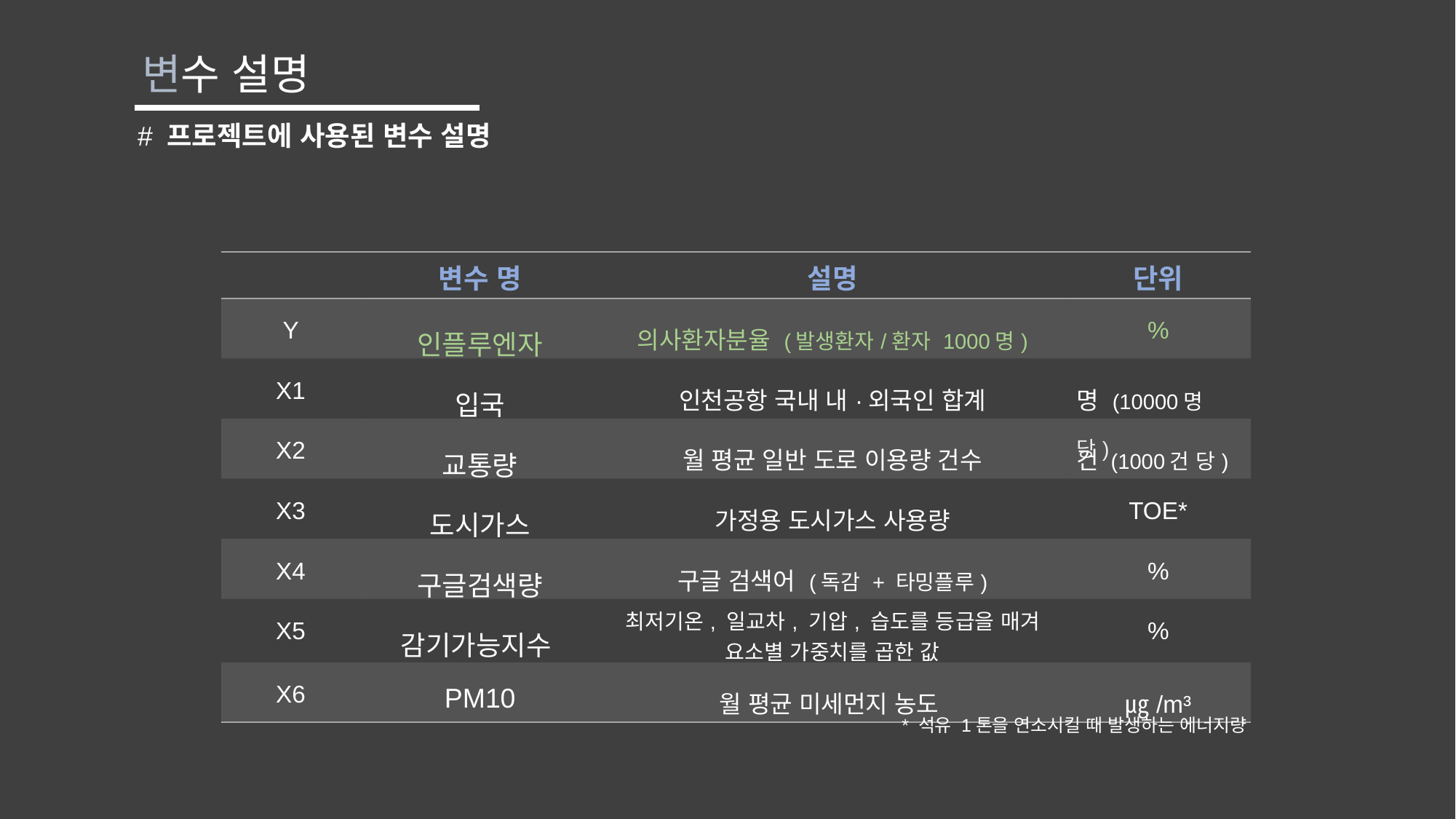

변수 설명
# 프로젝트에 사용된 변수 설명
|  | 변수 명 | 설명 | 단위 |
| --- | --- | --- | --- |
| Y | 인플루엔자 | 의사환자분율 (발생환자/환자 1000명) | % |
| X1 | 입국 | 인천공항 국내 내·외국인 합계 | 명 (10000명 당) |
| X2 | 교통량 | 월 평균 일반 도로 이용량 건수 | 건 (1000건 당) |
| X3 | 도시가스 | 가정용 도시가스 사용량 | TOE\* |
| X4 | 구글검색량 | 구글 검색어 (독감 + 타밍플루) | % |
| X5 | 감기가능지수 | 최저기온, 일교차, 기압, 습도를 등급을 매겨 요소별 가중치를 곱한 값 | % |
| X6 | PM10 | 월 평균 미세먼지 농도 | ㎍/m³ |
* 석유 1톤을 연소시킬 때 발생하는 에너지량